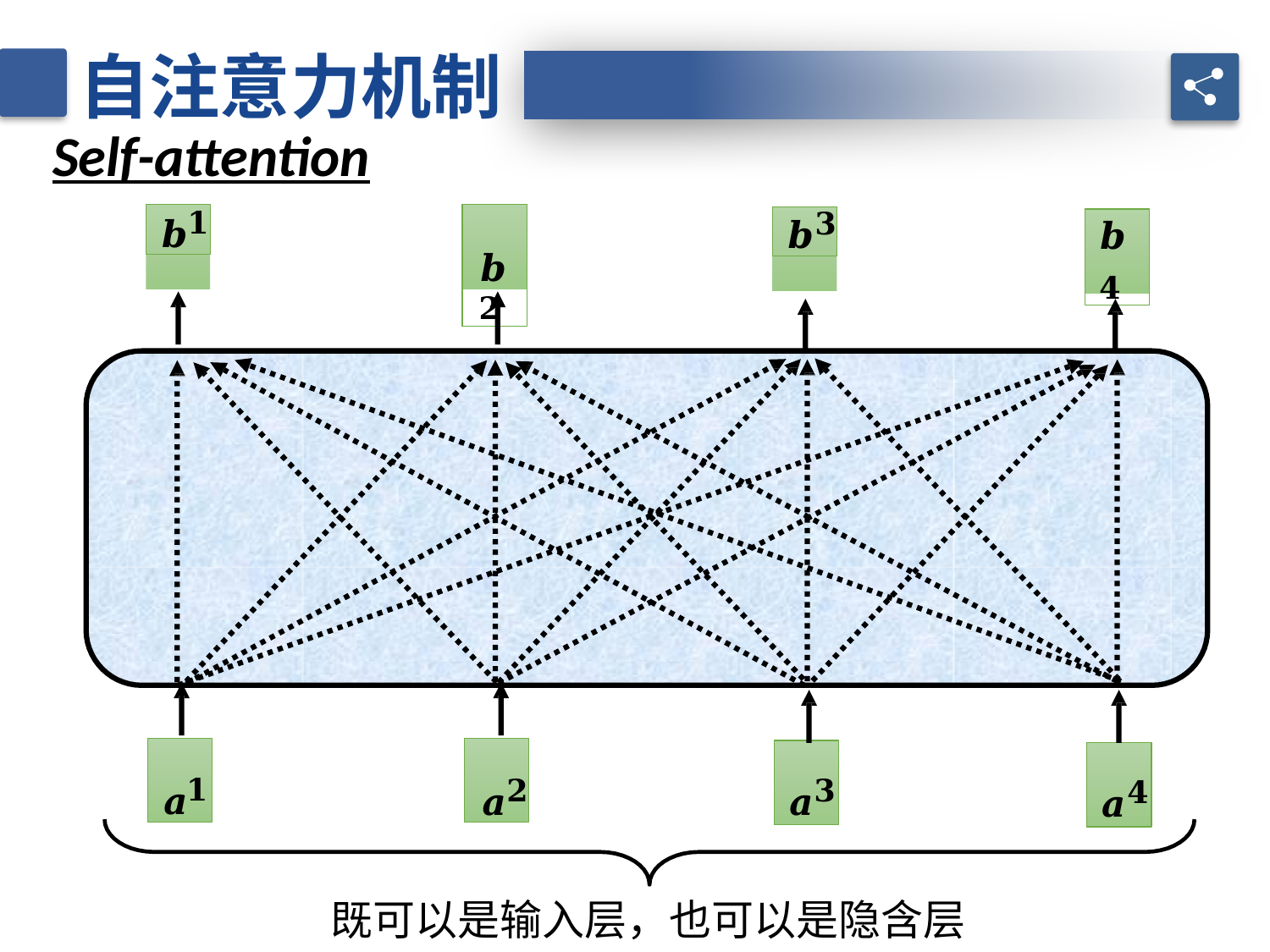

自注意力机制

Self-attention

𝒃𝟏

𝒃𝟐

𝒃𝟑

𝒃𝟒

𝒂𝟏
𝒂𝟐
𝒂𝟑

𝒂𝟒

既可以是输入层，也可以是隐含层